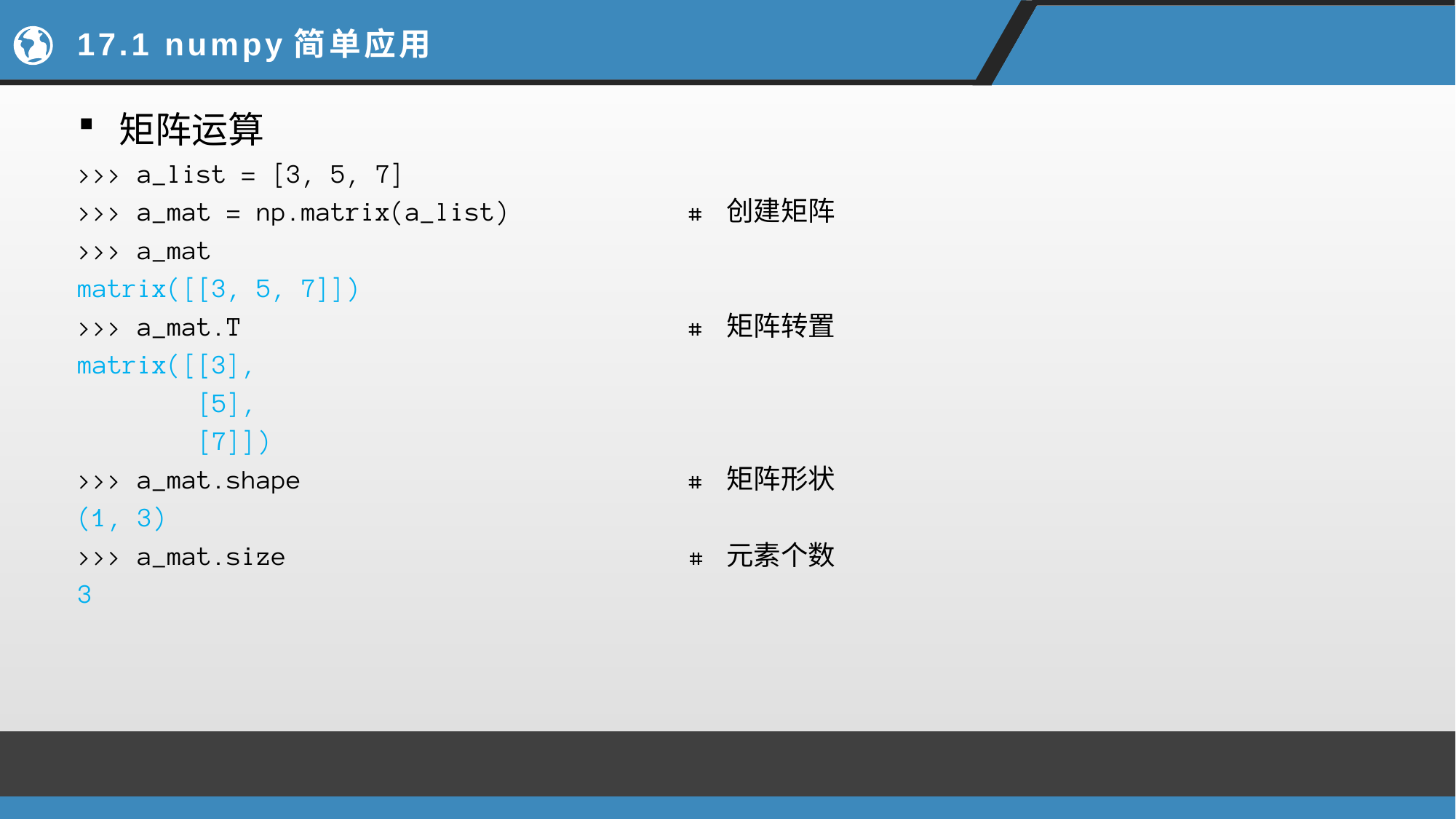

# 17.1 numpy简单应用

矩阵运算
>>> a_list = [3, 5, 7]
>>> a_mat = np.matrix(a_list)            # 创建矩阵
>>> a_mat
matrix([[3, 5, 7]])
>>> a_mat.T                              # 矩阵转置
matrix([[3],
        [5],
        [7]])
>>> a_mat.shape                          # 矩阵形状
(1, 3)
>>> a_mat.size                           # 元素个数
3